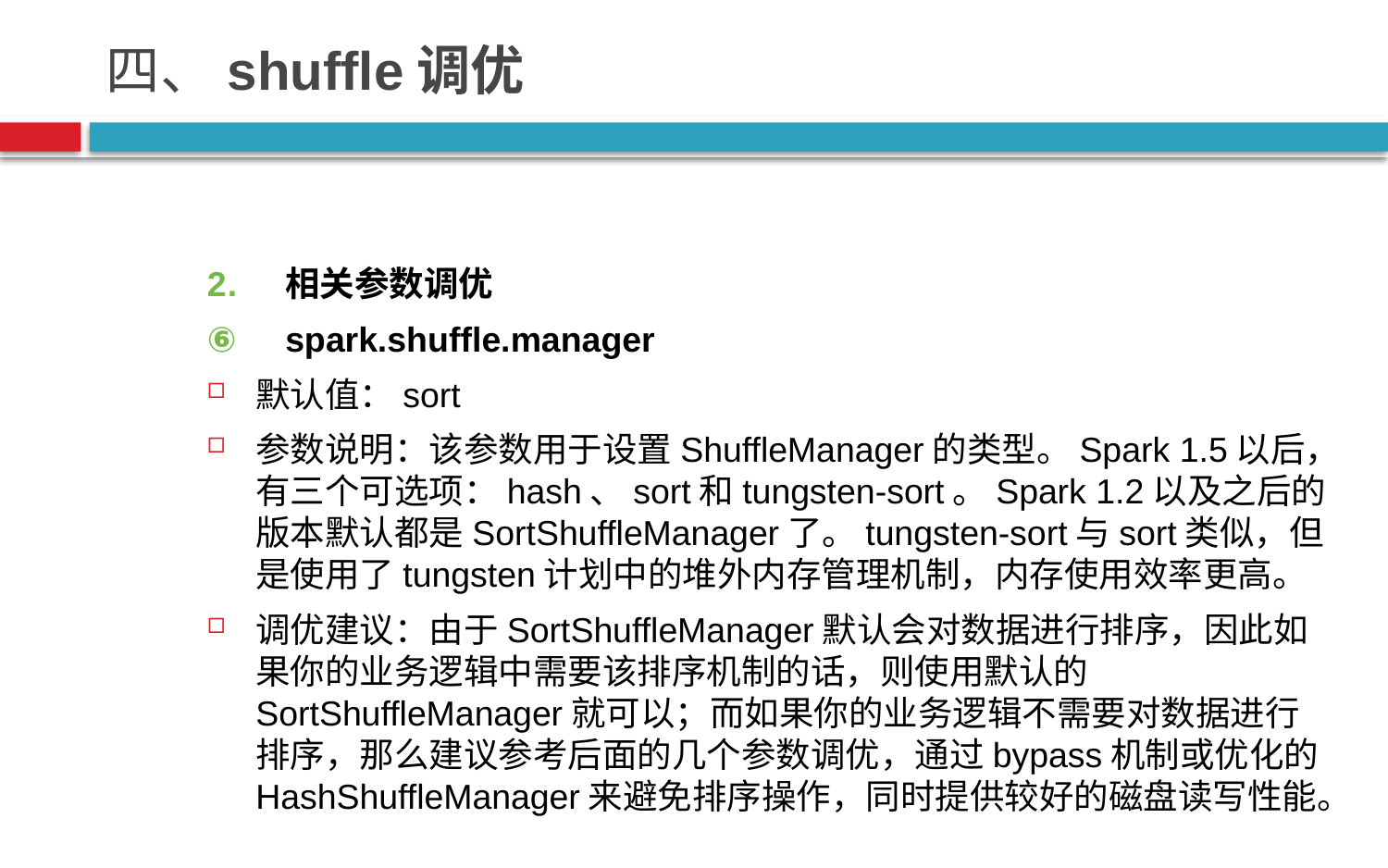

# 四、shuffle调优
相关参数调优
spark.shuffle.manager
默认值：sort
参数说明：该参数用于设置ShuffleManager的类型。Spark 1.5以后，有三个可选项：hash、sort和tungsten-sort。Spark 1.2以及之后的版本默认都是SortShuffleManager了。tungsten-sort与sort类似，但是使用了tungsten计划中的堆外内存管理机制，内存使用效率更高。
调优建议：由于SortShuffleManager默认会对数据进行排序，因此如果你的业务逻辑中需要该排序机制的话，则使用默认的SortShuffleManager就可以；而如果你的业务逻辑不需要对数据进行排序，那么建议参考后面的几个参数调优，通过bypass机制或优化的HashShuffleManager来避免排序操作，同时提供较好的磁盘读写性能。